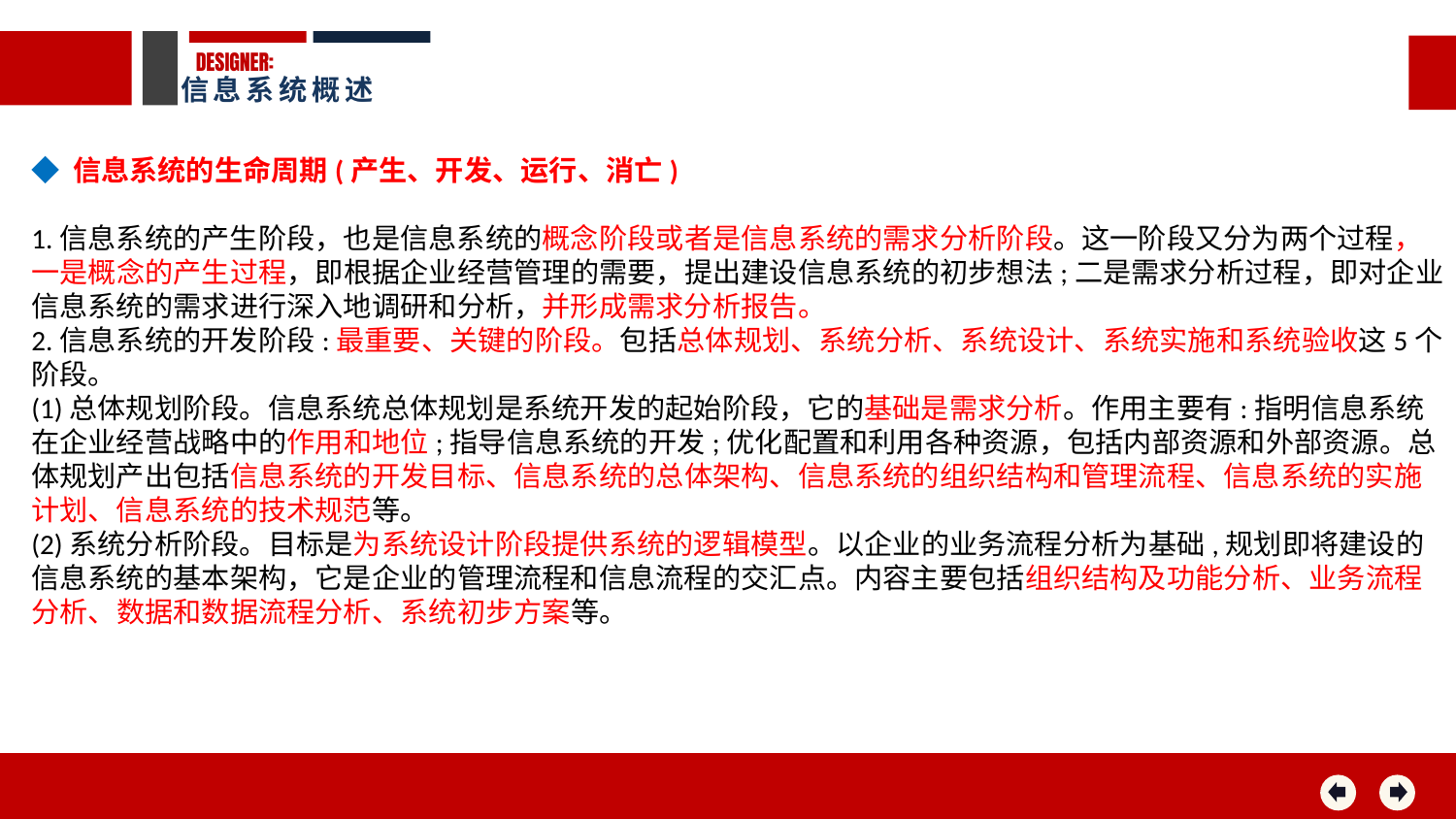

DESIGNER:
信息系统概述
◆ 信息系统的生命周期(产生、开发、运行、消亡)

1.信息系统的产生阶段，也是信息系统的概念阶段或者是信息系统的需求分析阶段。这一阶段又分为两个过程，一是概念的产生过程，即根据企业经营管理的需要，提出建设信息系统的初步想法;二是需求分析过程，即对企业信息系统的需求进行深入地调研和分析，并形成需求分析报告。
2.信息系统的开发阶段:最重要、关键的阶段。包括总体规划、系统分析、系统设计、系统实施和系统验收这5个阶段。
(1)总体规划阶段。信息系统总体规划是系统开发的起始阶段，它的基础是需求分析。作用主要有:指明信息系统在企业经营战略中的作用和地位;指导信息系统的开发;优化配置和利用各种资源，包括内部资源和外部资源。总体规划产出包括信息系统的开发目标、信息系统的总体架构、信息系统的组织结构和管理流程、信息系统的实施计划、信息系统的技术规范等。
(2)系统分析阶段。目标是为系统设计阶段提供系统的逻辑模型。以企业的业务流程分析为基础,规划即将建设的信息系统的基本架构，它是企业的管理流程和信息流程的交汇点。内容主要包括组织结构及功能分析、业务流程分析、数据和数据流程分析、系统初步方案等。